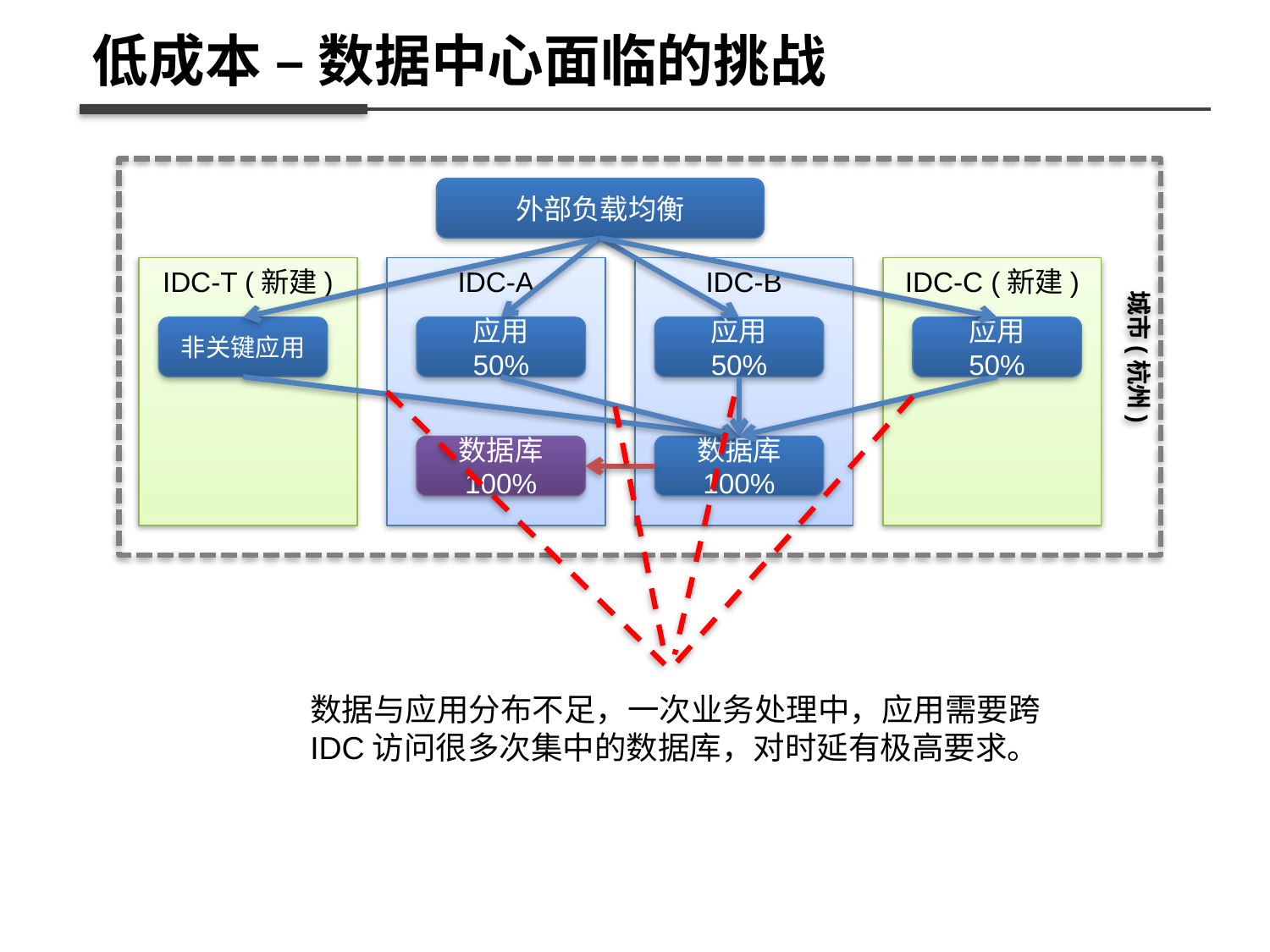

低成本 – 数据中心面临的挑战
城市(杭州)
外部负载均衡
IDC-T (新建)
IDC-A
IDC-B
IDC-C (新建)
非关键应用
应用
50%
应用
50%
应用
50%
数据库
100%
数据库
100%
数据与应用分布不足，一次业务处理中，应用需要跨IDC访问很多次集中的数据库，对时延有极高要求。